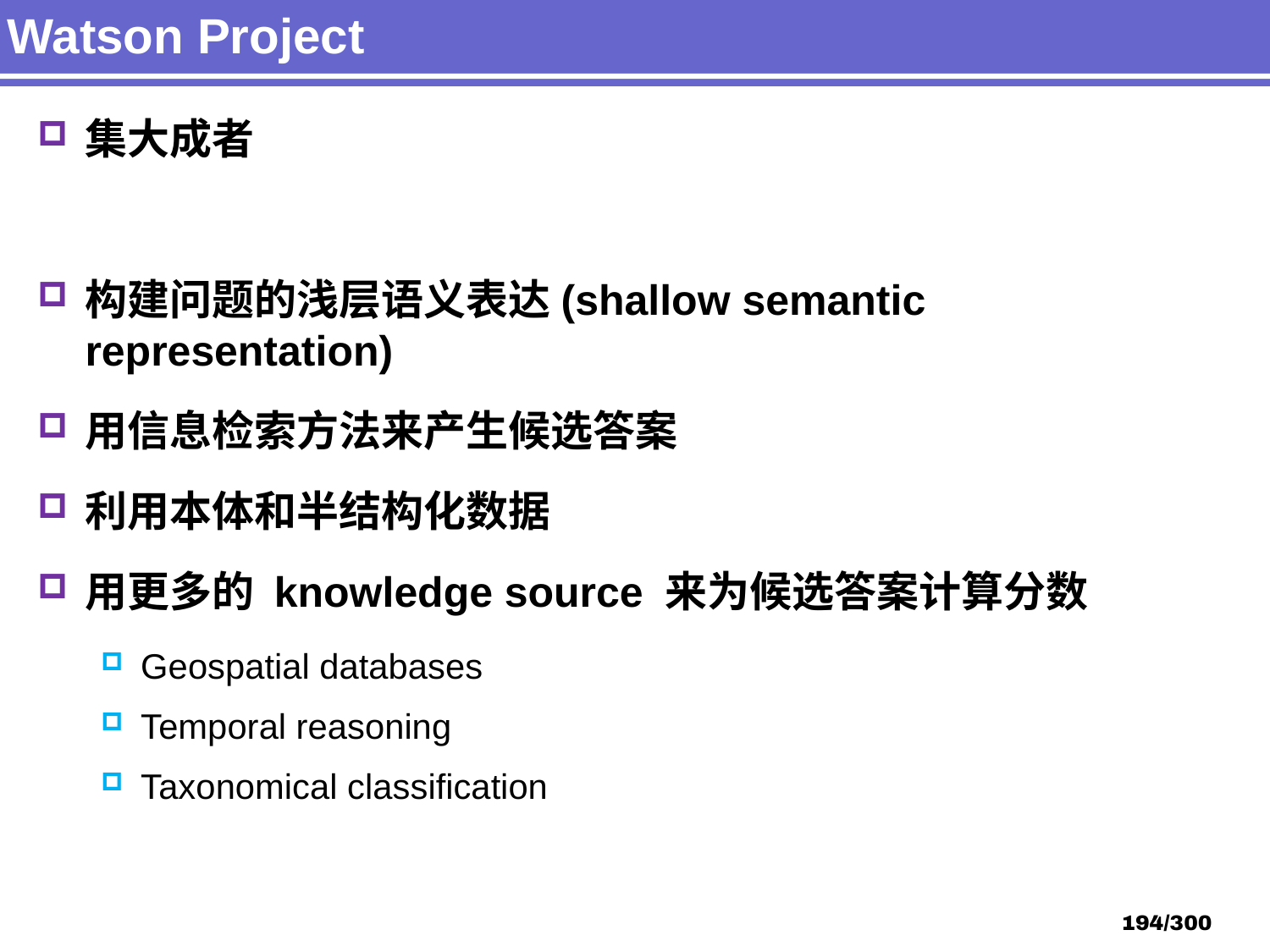

# Watson Project
集大成者

构建问题的浅层语义表达(shallow semantic representation)
用信息检索方法来产生候选答案
利用本体和半结构化数据
用更多的 knowledge source 来为候选答案计算分数
Geospatial databases
Temporal reasoning
Taxonomical classification
194/300